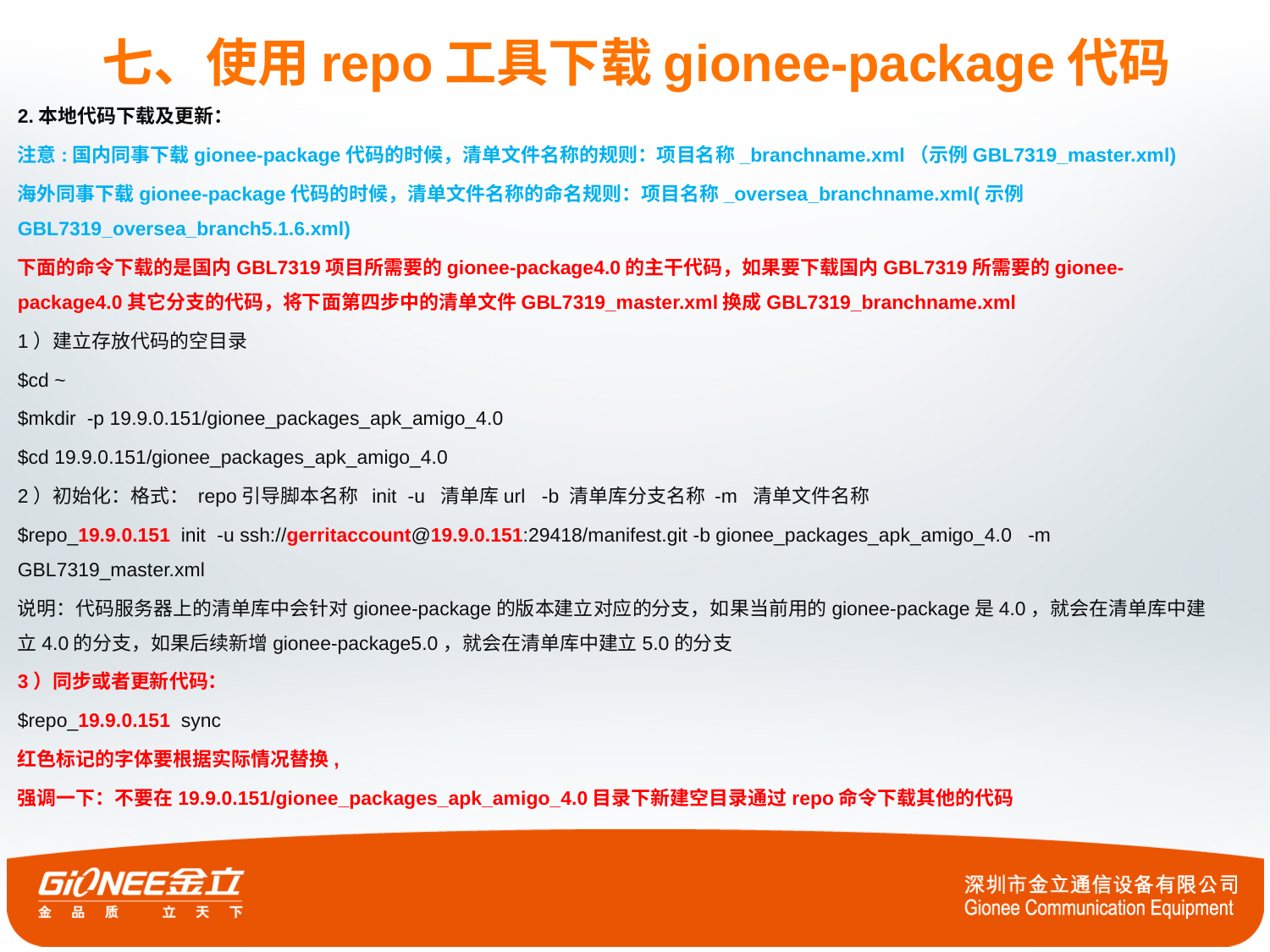

# 七、使用repo工具下载gionee-package代码
2.本地代码下载及更新：
注意:国内同事下载gionee-package代码的时候，清单文件名称的规则：项目名称_branchname.xml（示例GBL7319_master.xml)
海外同事下载gionee-package代码的时候，清单文件名称的命名规则：项目名称_oversea_branchname.xml(示例GBL7319_oversea_branch5.1.6.xml)
下面的命令下载的是国内GBL7319项目所需要的gionee-package4.0的主干代码，如果要下载国内GBL7319所需要的gionee-package4.0其它分支的代码，将下面第四步中的清单文件GBL7319_master.xml换成GBL7319_branchname.xml
1）建立存放代码的空目录
$cd ~
$mkdir  -p 19.9.0.151/gionee_packages_apk_amigo_4.0
$cd 19.9.0.151/gionee_packages_apk_amigo_4.0
2）初始化：格式： repo引导脚本名称  init  -u  清单库url   -b 清单库分支名称 -m  清单文件名称
$repo_19.9.0.151  init  -u ssh://gerritaccount@19.9.0.151:29418/manifest.git -b gionee_packages_apk_amigo_4.0   -m GBL7319_master.xml
说明：代码服务器上的清单库中会针对gionee-package的版本建立对应的分支，如果当前用的gionee-package是4.0，就会在清单库中建立4.0的分支，如果后续新增gionee-package5.0，就会在清单库中建立5.0的分支
3）同步或者更新代码：
$repo_19.9.0.151  sync
红色标记的字体要根据实际情况替换,
强调一下：不要在19.9.0.151/gionee_packages_apk_amigo_4.0目录下新建空目录通过repo命令下载其他的代码